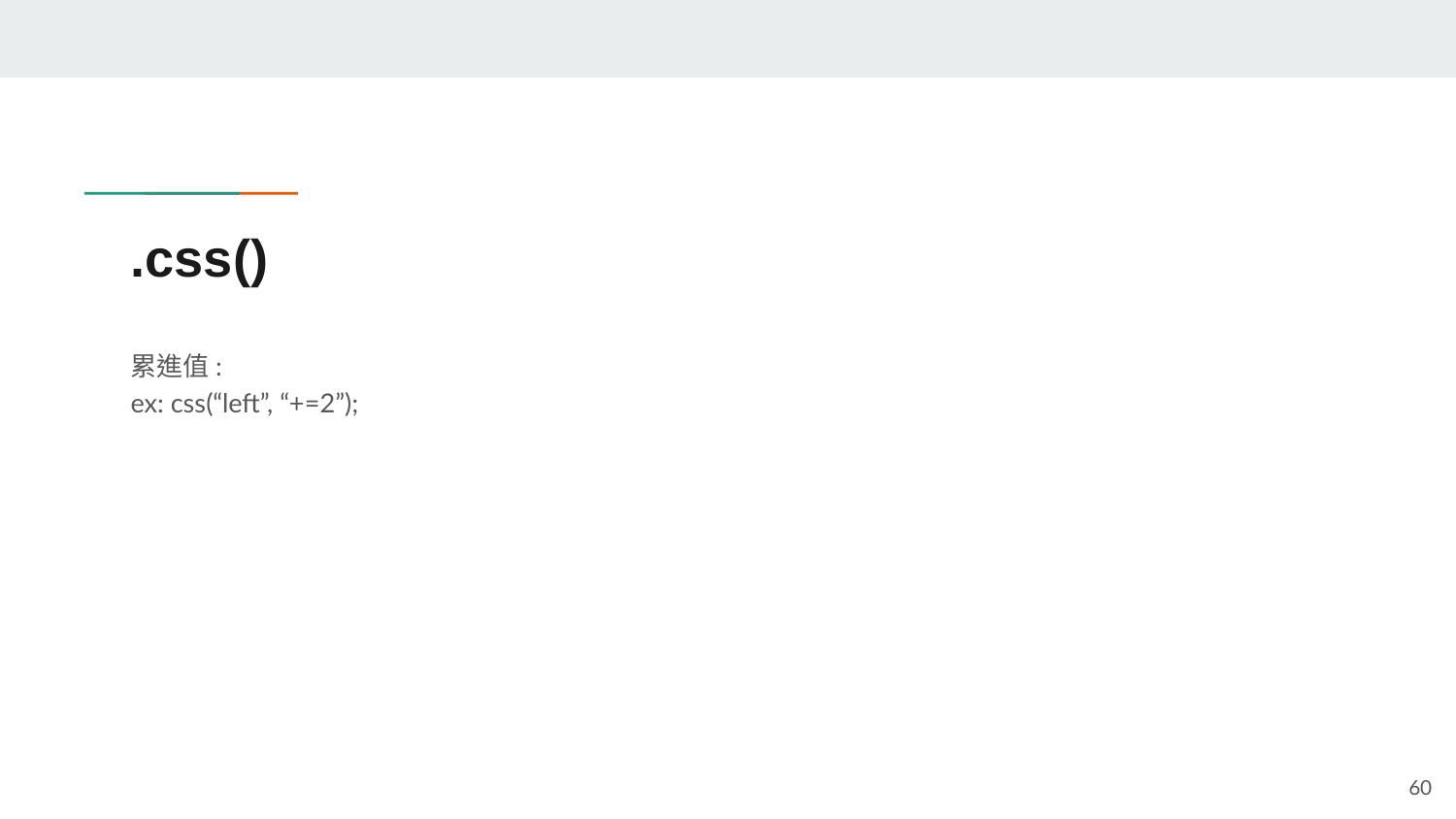

# .css()
累進值:
ex: css(“left”, “+=2”);
60